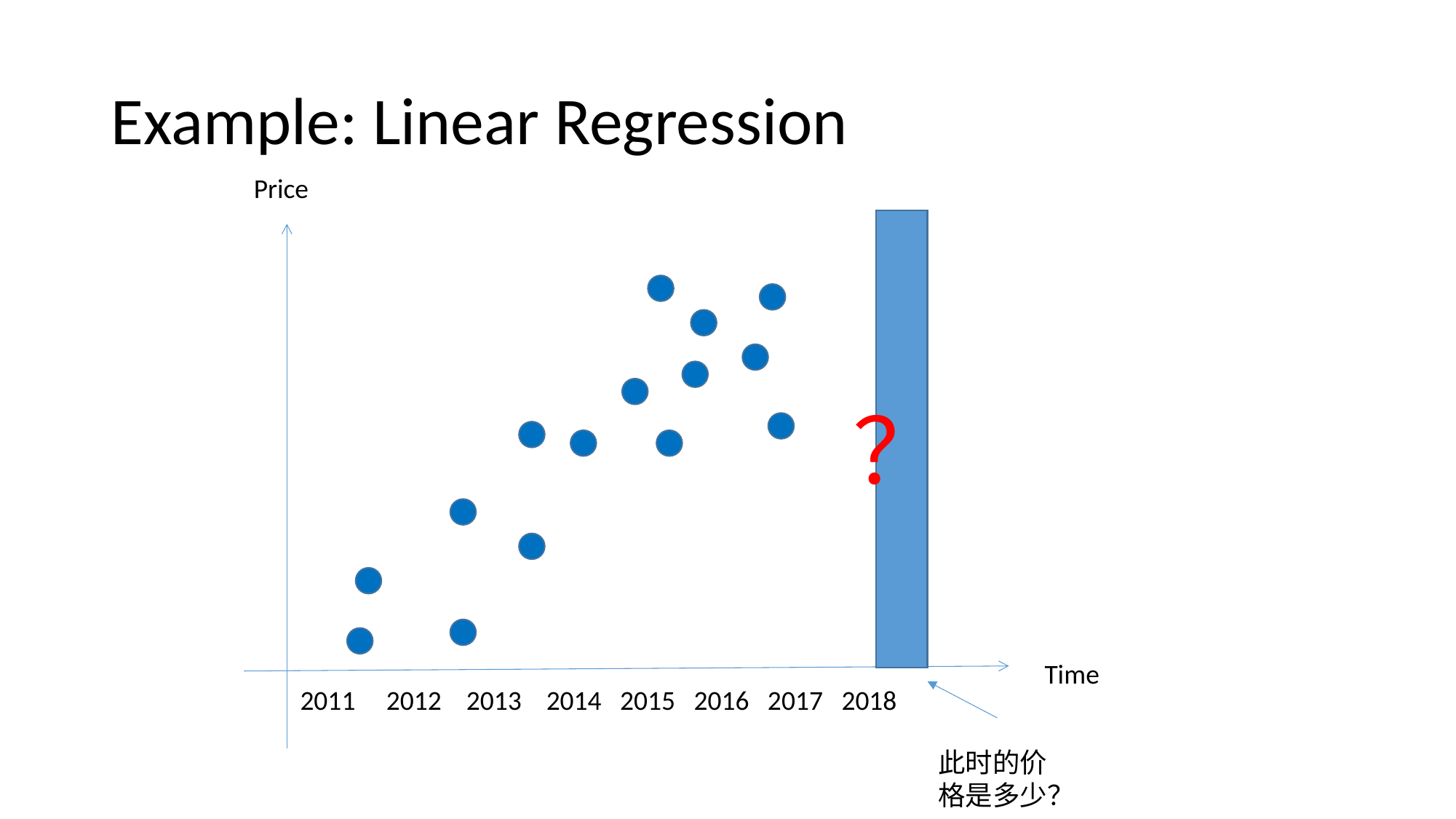

# Example: Linear Regression
Price

？

Time
2011     2012    2013    2014   2015   2016   2017   2018
此时的价格是多少？